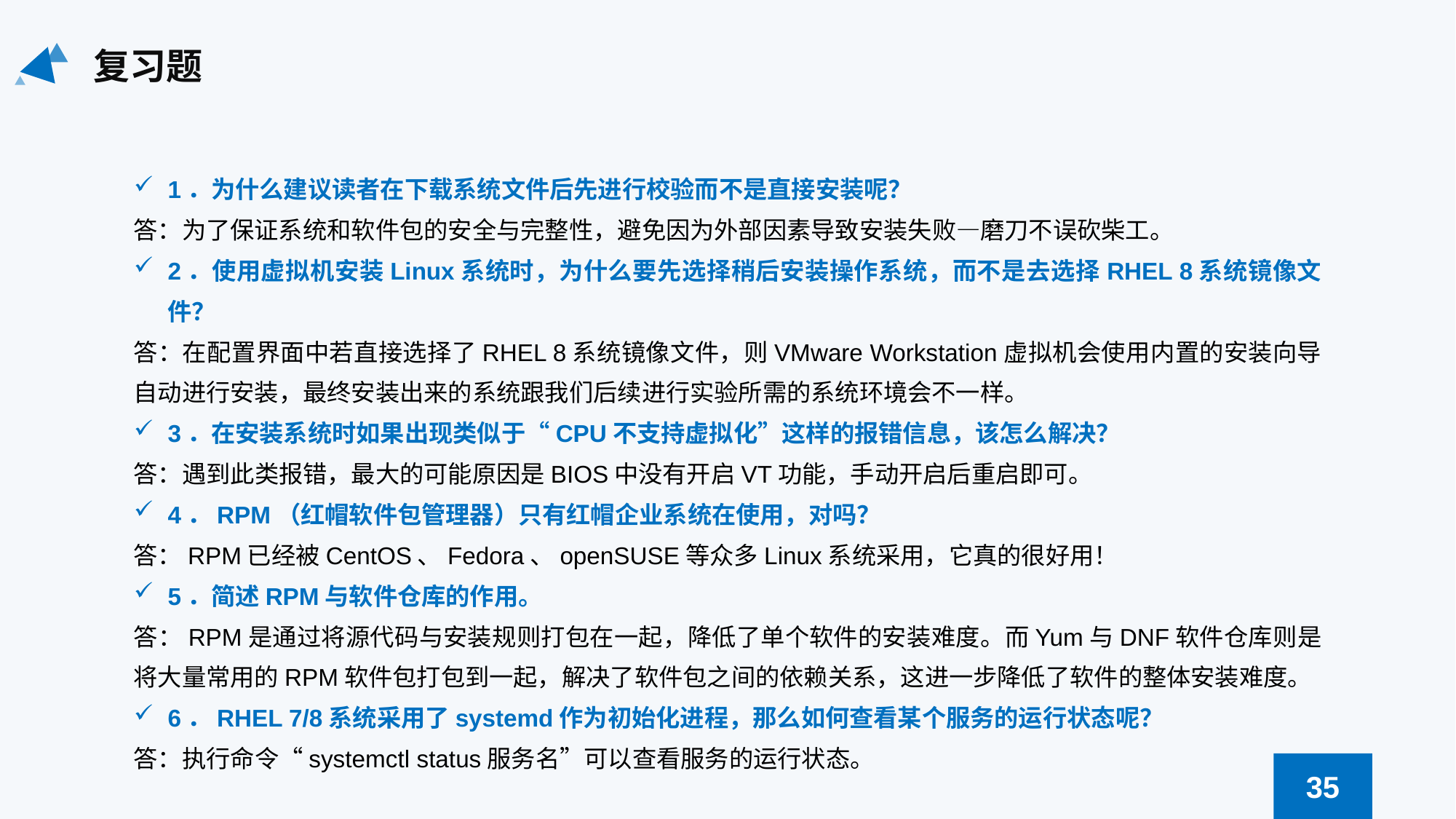

复习题

1．为什么建议读者在下载系统文件后先进行校验而不是直接安装呢？
答：为了保证系统和软件包的安全与完整性，避免因为外部因素导致安装失败—磨刀不误砍柴工。
2．使用虚拟机安装Linux系统时，为什么要先选择稍后安装操作系统，而不是去选择RHEL 8系统镜像文件？
答：在配置界面中若直接选择了RHEL 8系统镜像文件，则VMware Workstation虚拟机会使用内置的安装向导自动进行安装，最终安装出来的系统跟我们后续进行实验所需的系统环境会不一样。
3．在安装系统时如果出现类似于“CPU不支持虚拟化”这样的报错信息，该怎么解决？
答：遇到此类报错，最大的可能原因是BIOS中没有开启VT功能，手动开启后重启即可。
4．RPM（红帽软件包管理器）只有红帽企业系统在使用，对吗？
答：RPM已经被CentOS、Fedora、openSUSE等众多Linux系统采用，它真的很好用！
5．简述RPM与软件仓库的作用。
答：RPM是通过将源代码与安装规则打包在一起，降低了单个软件的安装难度。而Yum与DNF软件仓库则是将大量常用的RPM软件包打包到一起，解决了软件包之间的依赖关系，这进一步降低了软件的整体安装难度。
6．RHEL 7/8系统采用了systemd作为初始化进程，那么如何查看某个服务的运行状态呢？
答：执行命令“systemctl status服务名”可以查看服务的运行状态。

35